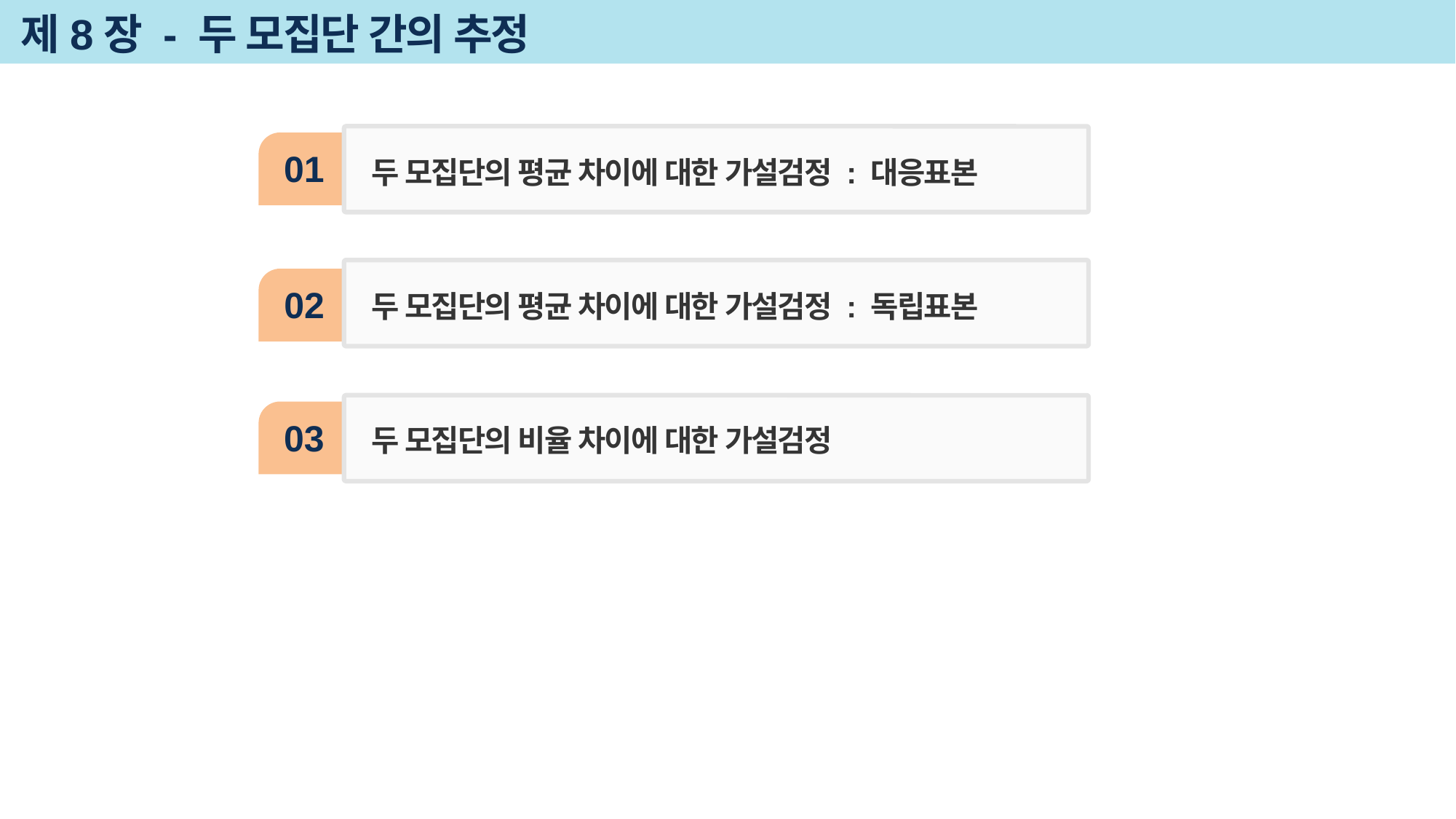

# 제8장 - 두 모집단 간의 추정

01
두 모집단의 평균 차이에 대한 가설검정 : 대응표본

두 모집단의 평균 차이에 대한 가설검정 : 독립표본
02

03
두 모집단의 비율 차이에 대한 가설검정